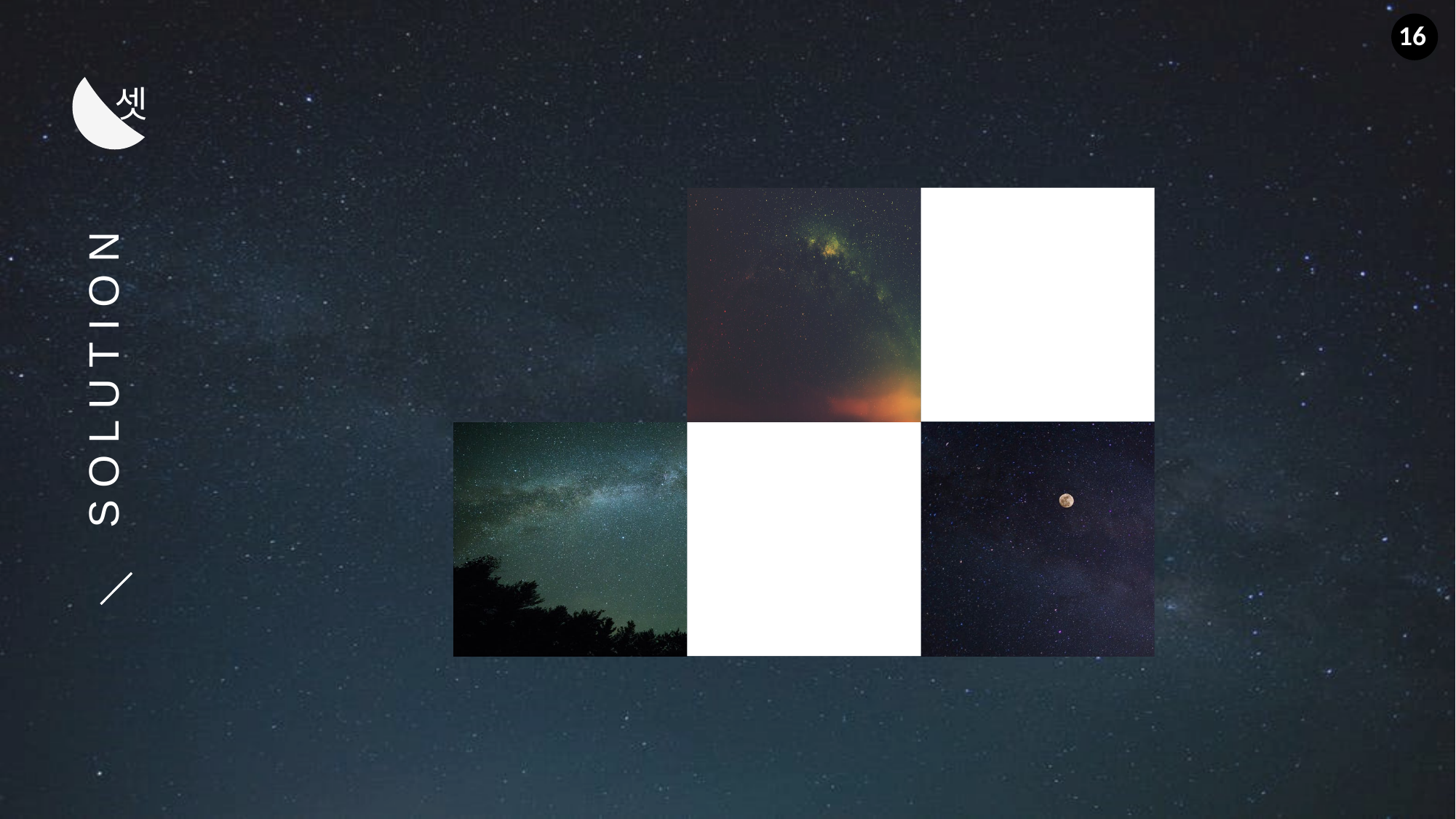

16

셋

S O L U T I O N